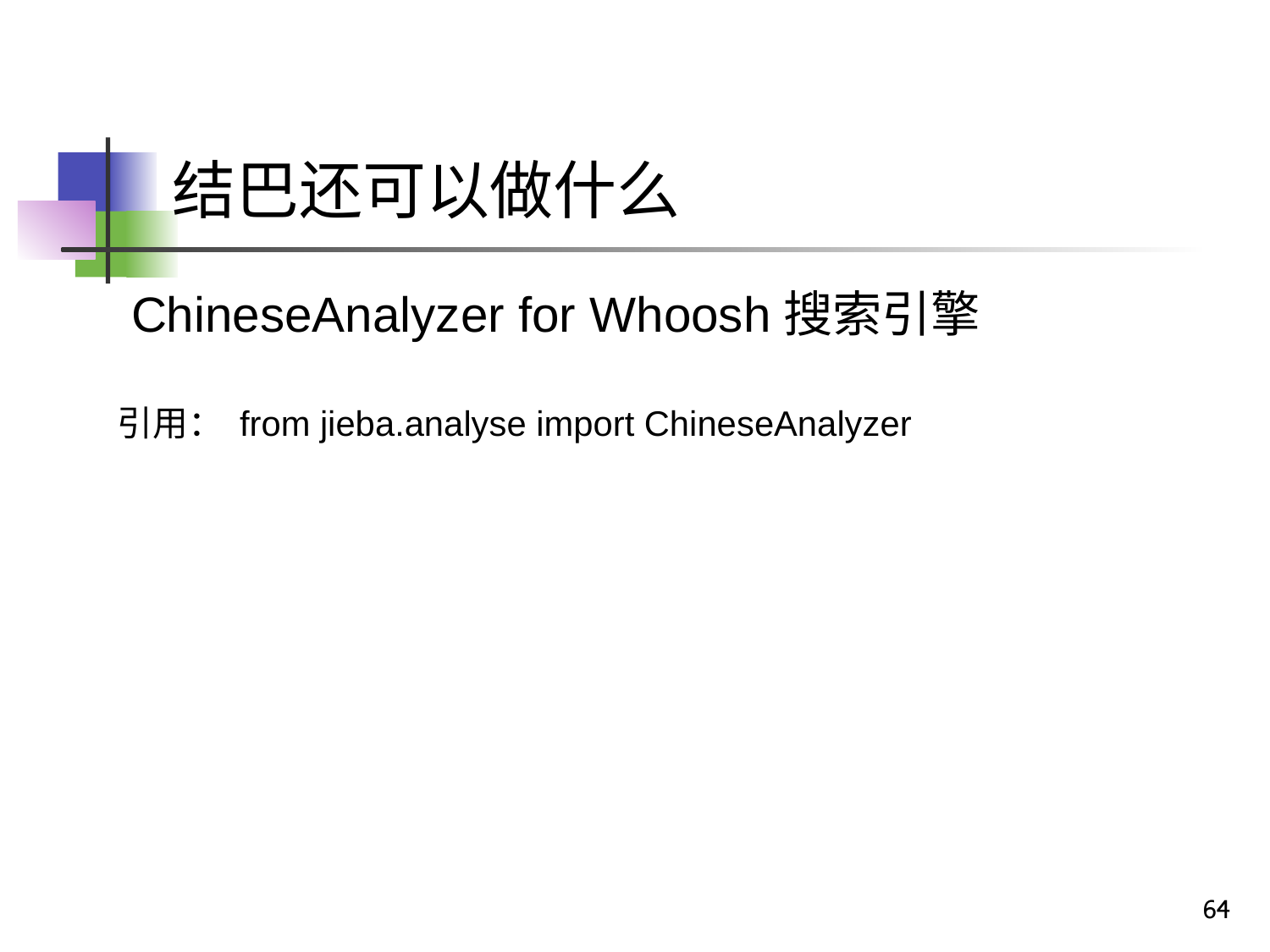

# 结巴还可以做什么
 ChineseAnalyzer for Whoosh搜索引擎

引用： from jieba.analyse import ChineseAnalyzer
64